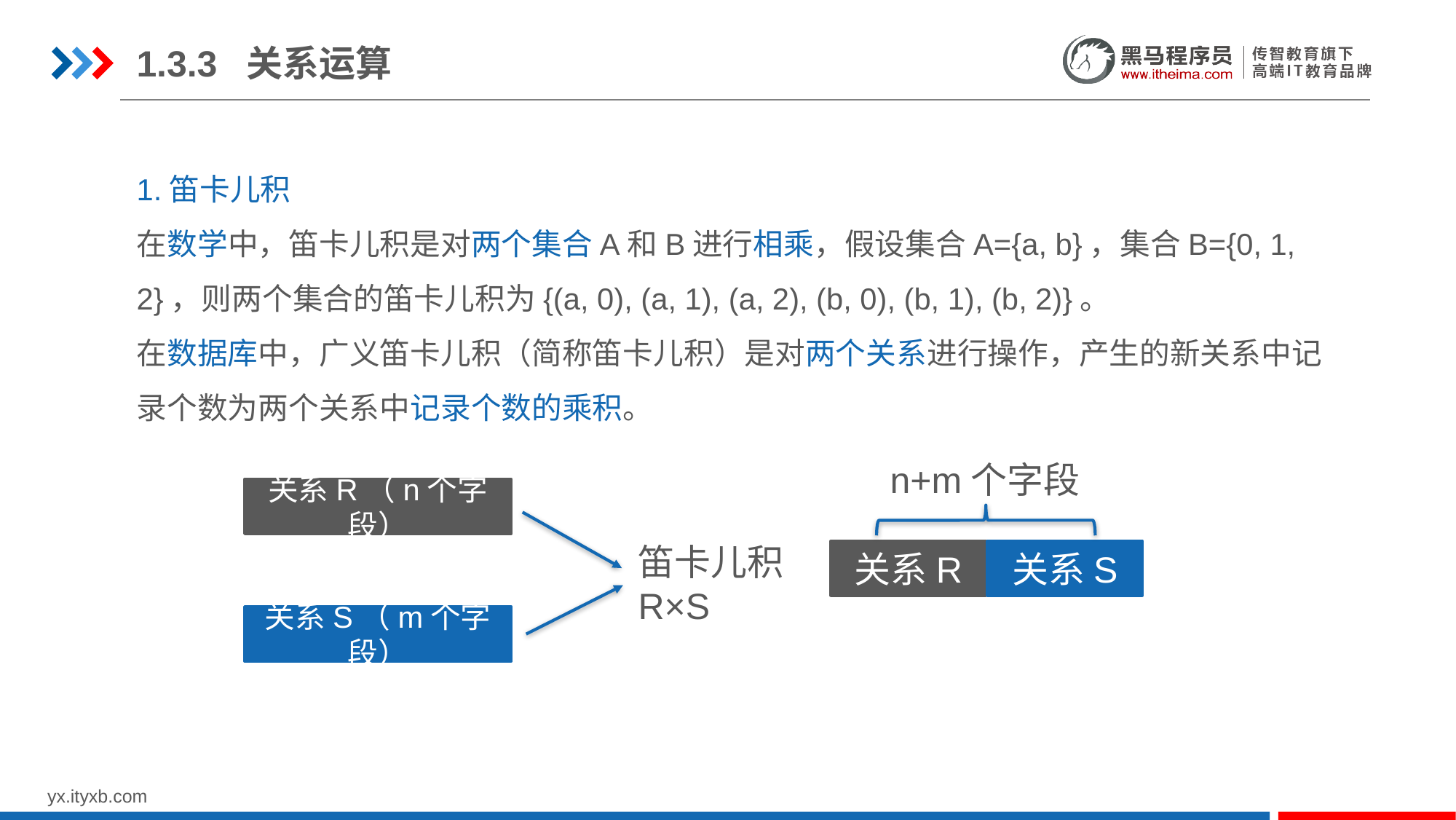

1.3.3  关系运算
1.笛卡儿积
在数学中，笛卡儿积是对两个集合A和B进行相乘，假设集合A={a, b}，集合B={0, 1, 2}，则两个集合的笛卡儿积为{(a, 0), (a, 1), (a, 2), (b, 0), (b, 1), (b, 2)}。
在数据库中，广义笛卡儿积（简称笛卡儿积）是对两个关系进行操作，产生的新关系中记录个数为两个关系中记录个数的乘积。

n+m个字段
关系R（n个字段）
笛卡儿积R×S
关系R
关系S
关系S（m个字段）